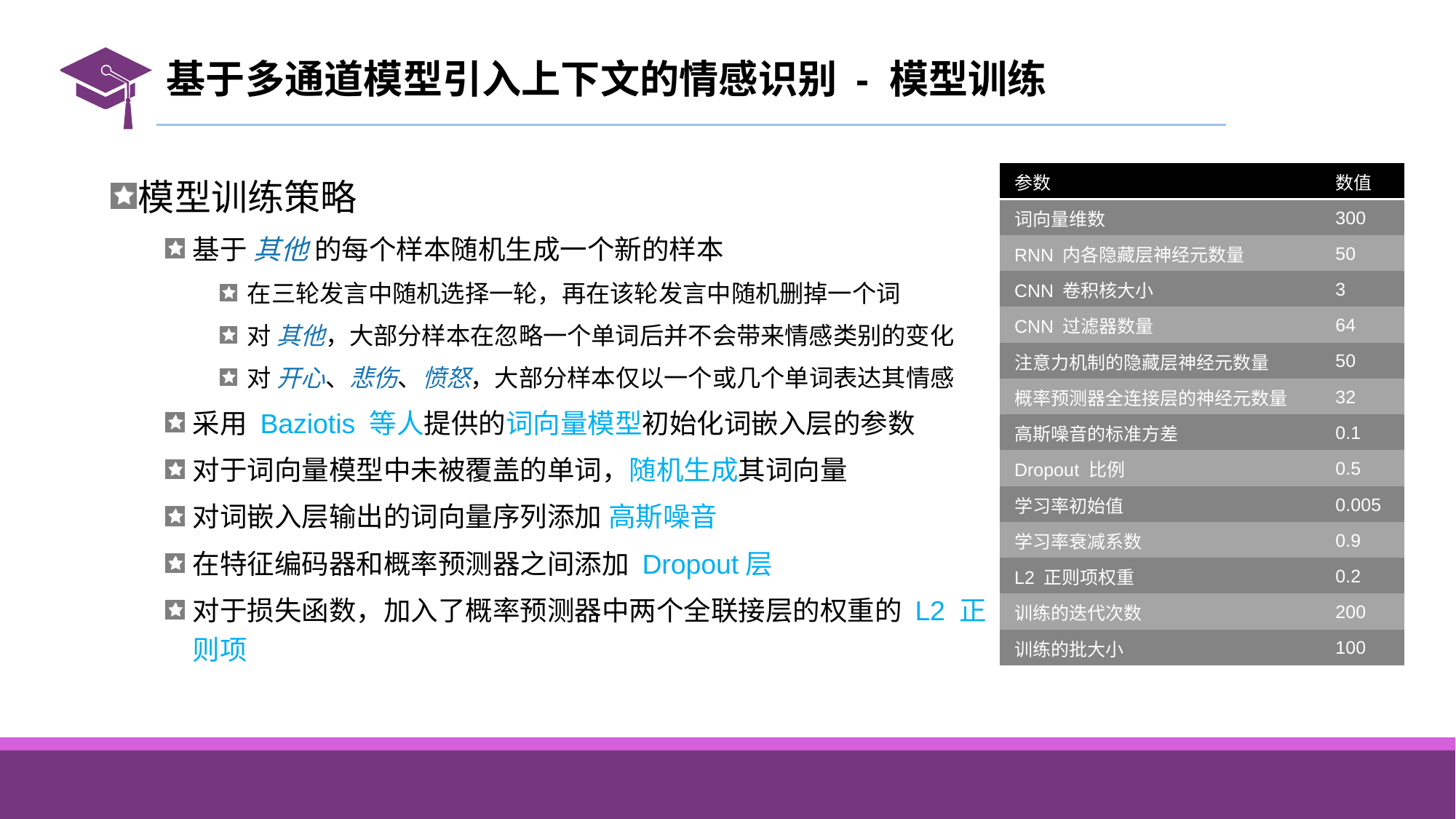

# 基于多通道模型引入上下文的情感识别 - 模型训练

模型训练策略
基于 其他 的每个样本随机生成一个新的样本
在三轮发言中随机选择一轮，再在该轮发言中随机删掉一个词
对 其他，大部分样本在忽略一个单词后并不会带来情感类别的变化
对 开心、悲伤、愤怒，大部分样本仅以一个或几个单词表达其情感
采用 Baziotis 等人提供的词向量模型初始化词嵌入层的参数
对于词向量模型中未被覆盖的单词，随机生成其词向量
对词嵌入层输出的词向量序列添加 高斯噪音
在特征编码器和概率预测器之间添加 Dropout层
对于损失函数，加入了概率预测器中两个全联接层的权重的 L2 正则项
| 参数 | 数值 |
| --- | --- |
| 词向量维数 | 300 |
| RNN 内各隐藏层神经元数量 | 50 |
| CNN 卷积核大小 | 3 |
| CNN 过滤器数量 | 64 |
| 注意力机制的隐藏层神经元数量 | 50 |
| 概率预测器全连接层的神经元数量 | 32 |
| 高斯噪音的标准方差 | 0.1 |
| Dropout 比例 | 0.5 |
| 学习率初始值 | 0.005 |
| 学习率衰减系数 | 0.9 |
| L2 正则项权重 | 0.2 |
| 训练的迭代次数 | 200 |
| 训练的批大小 | 100 |